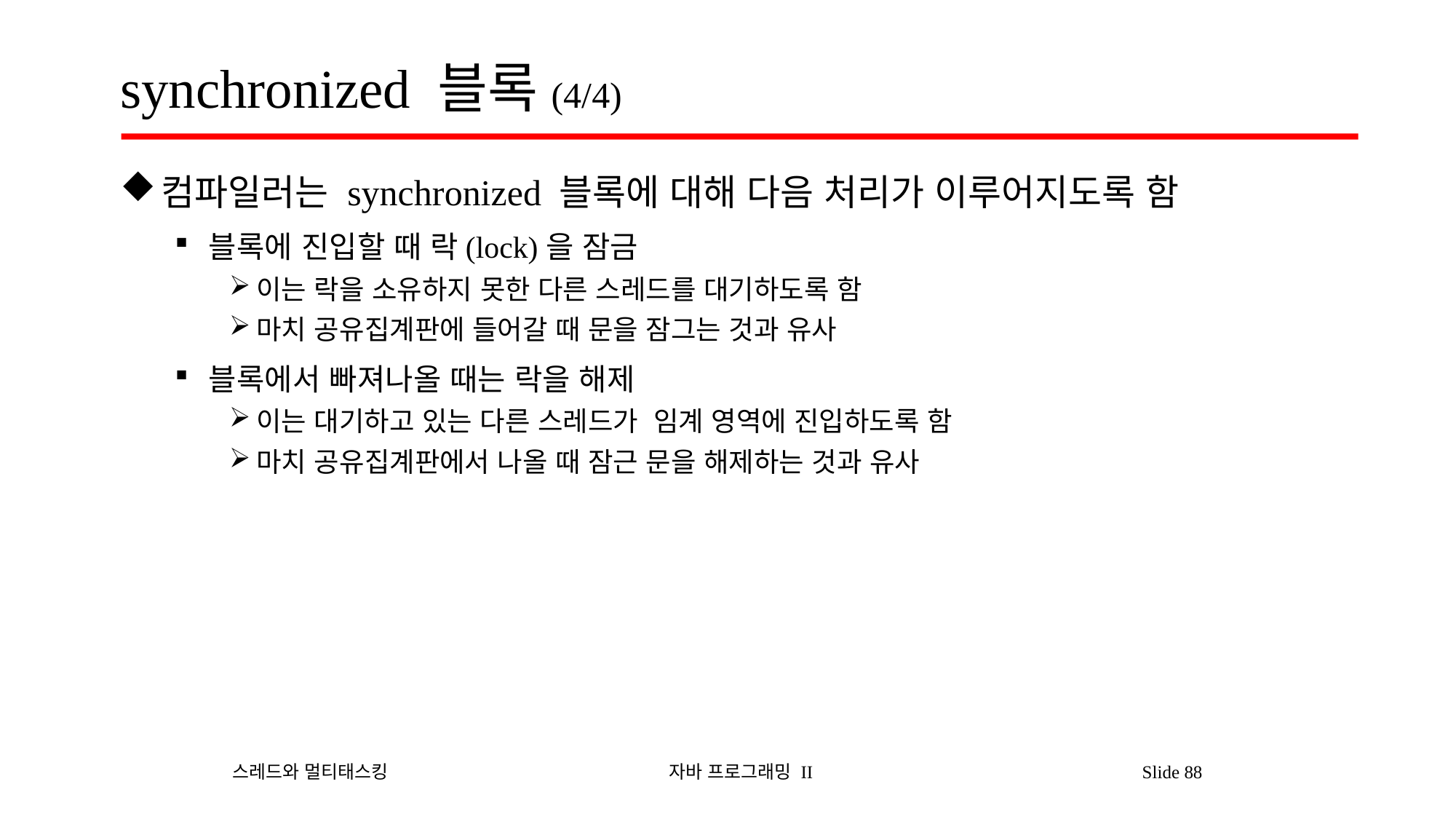

# synchronized 블록(4/4)
컴파일러는 synchronized 블록에 대해 다음 처리가 이루어지도록 함
블록에 진입할 때 락(lock)을 잠금
이는 락을 소유하지 못한 다른 스레드를 대기하도록 함
마치 공유집계판에 들어갈 때 문을 잠그는 것과 유사
블록에서 빠져나올 때는 락을 해제
이는 대기하고 있는 다른 스레드가  임계 영역에 진입하도록 함
마치 공유집계판에서 나올 때 잠근 문을 해제하는 것과 유사